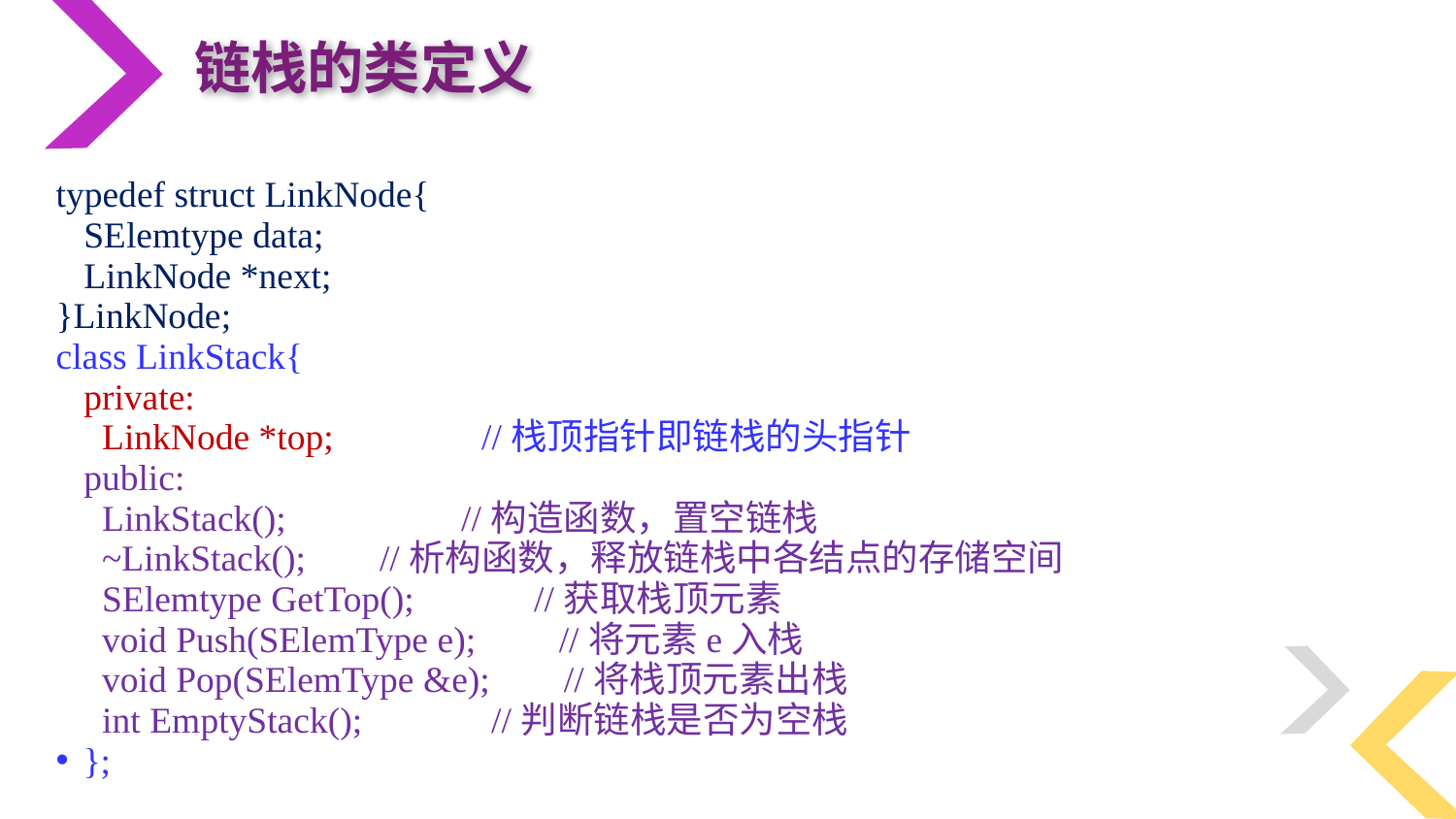

链栈的类定义
typedef struct LinkNode{
   SElemtype data;
   LinkNode *next;
}LinkNode;
class LinkStack{
   private:
     LinkNode *top;                //栈顶指针即链栈的头指针
   public:
     LinkStack();                   //构造函数，置空链栈
     ~LinkStack();        //析构函数，释放链栈中各结点的存储空间
     SElemtype GetTop();             //获取栈顶元素
     void Push(SElemType e);         //将元素e入栈
     void Pop(SElemType &e);        //将栈顶元素出栈
     int EmptyStack();              //判断链栈是否为空栈
};